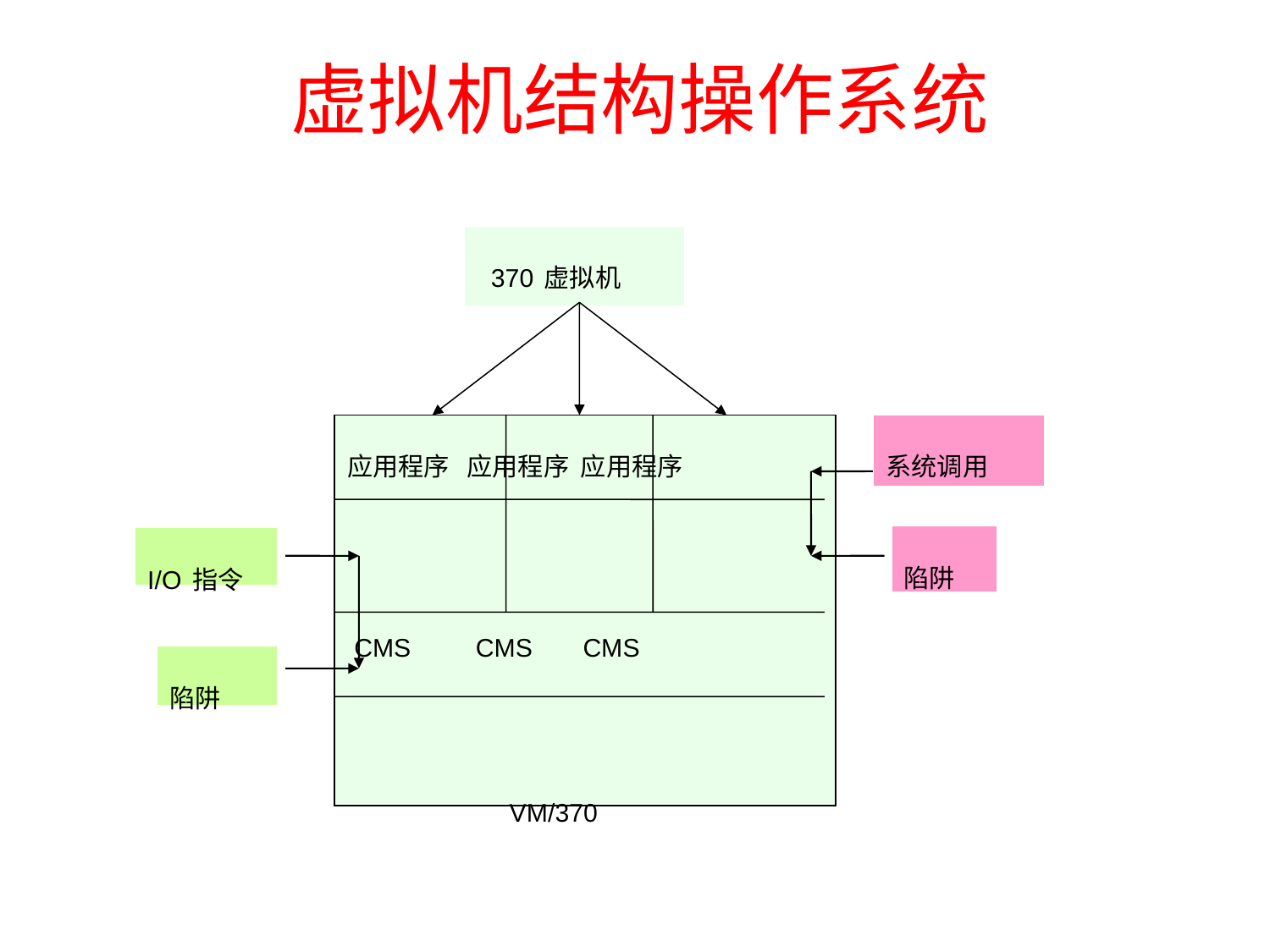

# 虚拟机结构操作系统

  370虚拟机

应用程序   应用程序  应用程序

 CMS         CMS       CMS

                         VM/370

    System/370裸机

系统调用

陷阱
I/O指令

陷阱